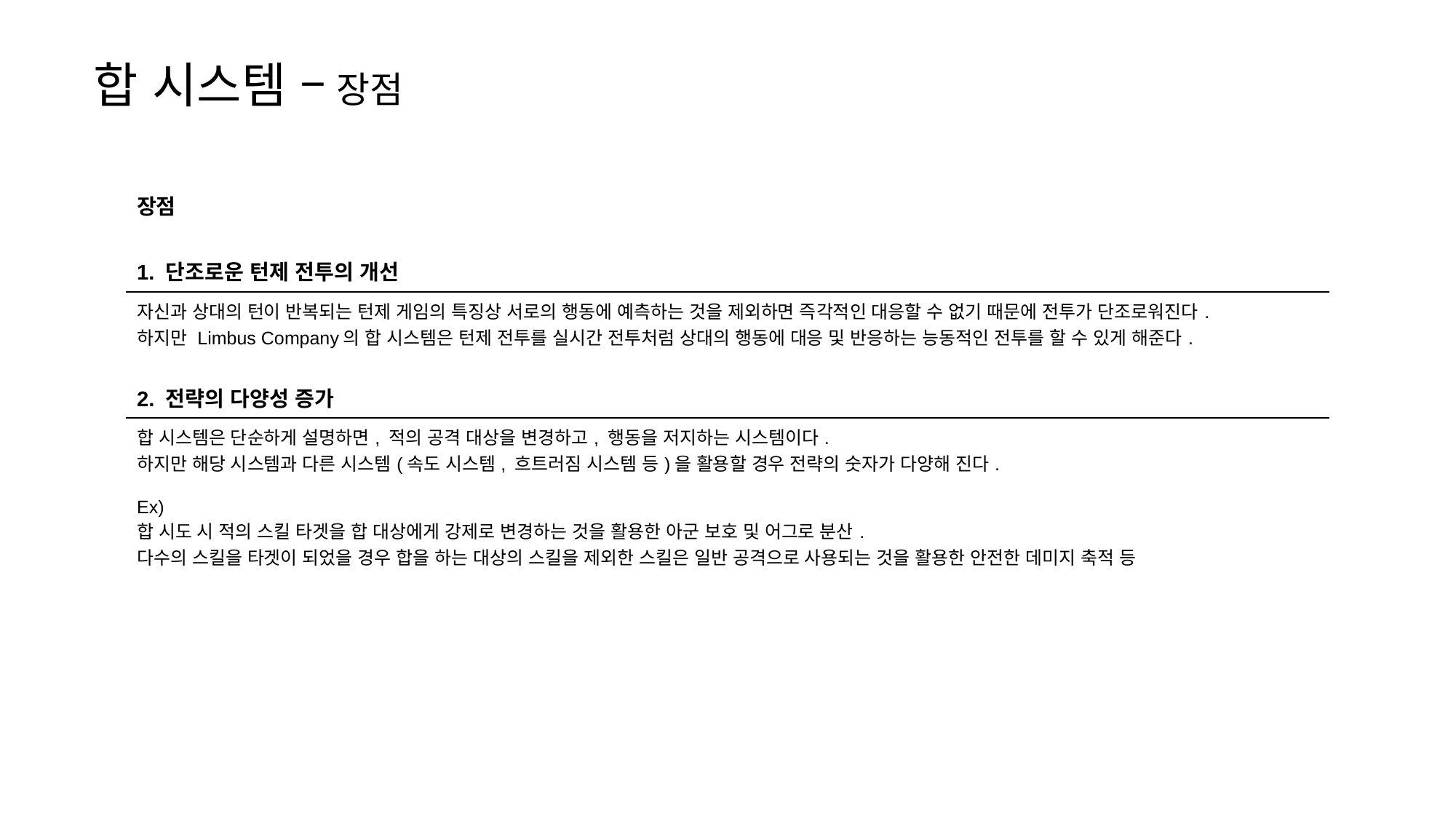

합 시스템 – 장점
| 장점 |
| --- |
| 1. 단조로운 턴제 전투의 개선 |
| 자신과 상대의 턴이 반복되는 턴제 게임의 특징상 서로의 행동에 예측하는 것을 제외하면 즉각적인 대응할 수 없기 때문에 전투가 단조로워진다. 하지만 Limbus Company의 합 시스템은 턴제 전투를 실시간 전투처럼 상대의 행동에 대응 및 반응하는 능동적인 전투를 할 수 있게 해준다. |
| 2. 전략의 다양성 증가 |
| 합 시스템은 단순하게 설명하면, 적의 공격 대상을 변경하고, 행동을 저지하는 시스템이다. 하지만 해당 시스템과 다른 시스템(속도 시스템, 흐트러짐 시스템 등)을 활용할 경우 전략의 숫자가 다양해 진다. Ex) 합 시도 시 적의 스킬 타겟을 합 대상에게 강제로 변경하는 것을 활용한 아군 보호 및 어그로 분산. 다수의 스킬을 타겟이 되었을 경우 합을 하는 대상의 스킬을 제외한 스킬은 일반 공격으로 사용되는 것을 활용한 안전한 데미지 축적 등 |